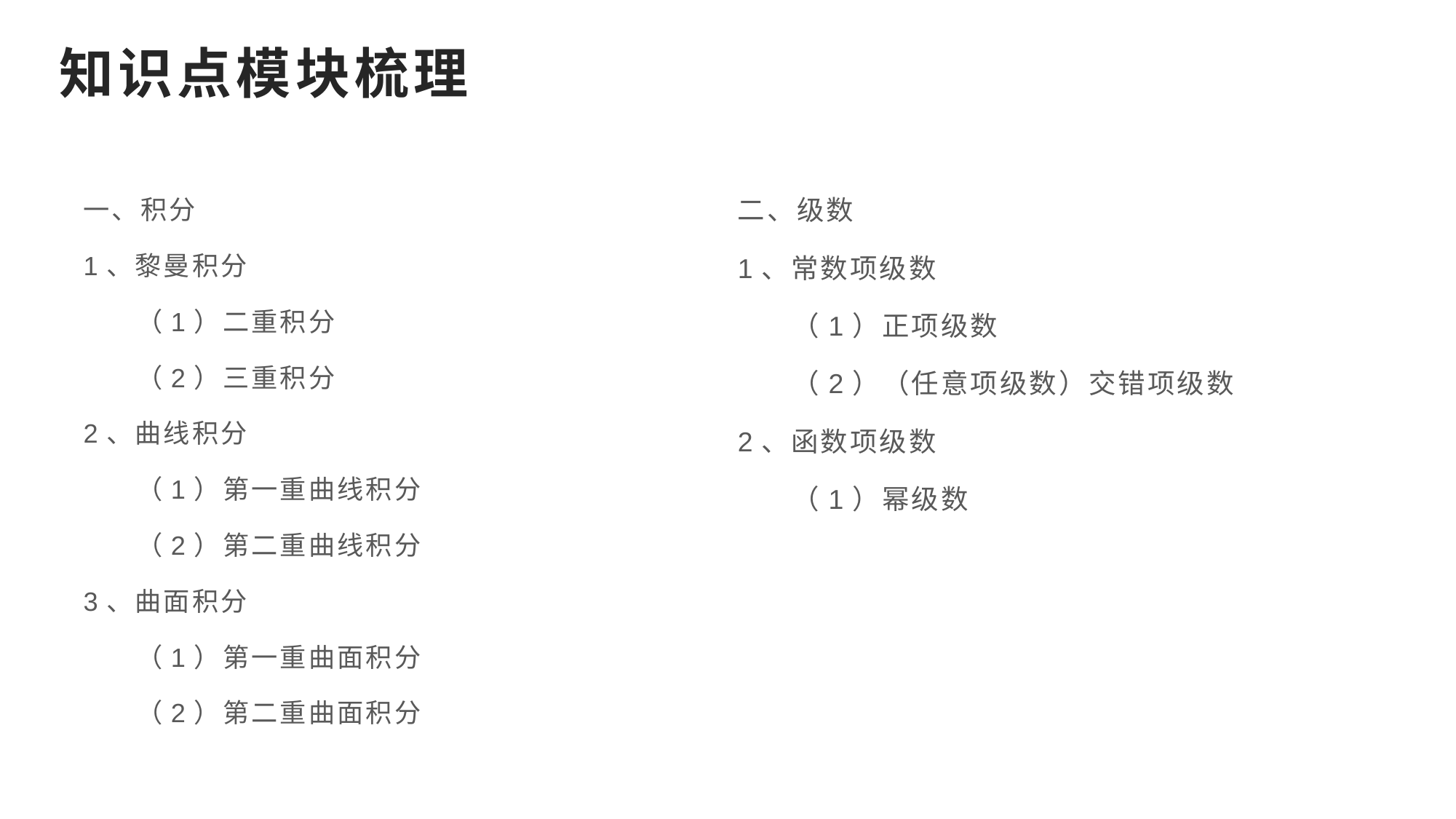

# 知识点模块梳理
一、积分
1、黎曼积分
（1）二重积分
（2）三重积分
2、曲线积分
（1）第一重曲线积分
（2）第二重曲线积分
3、曲面积分
（1）第一重曲面积分
（2）第二重曲面积分

二、级数
1、常数项级数
（1）正项级数
（2）（任意项级数）交错项级数
2、函数项级数
（1）幂级数